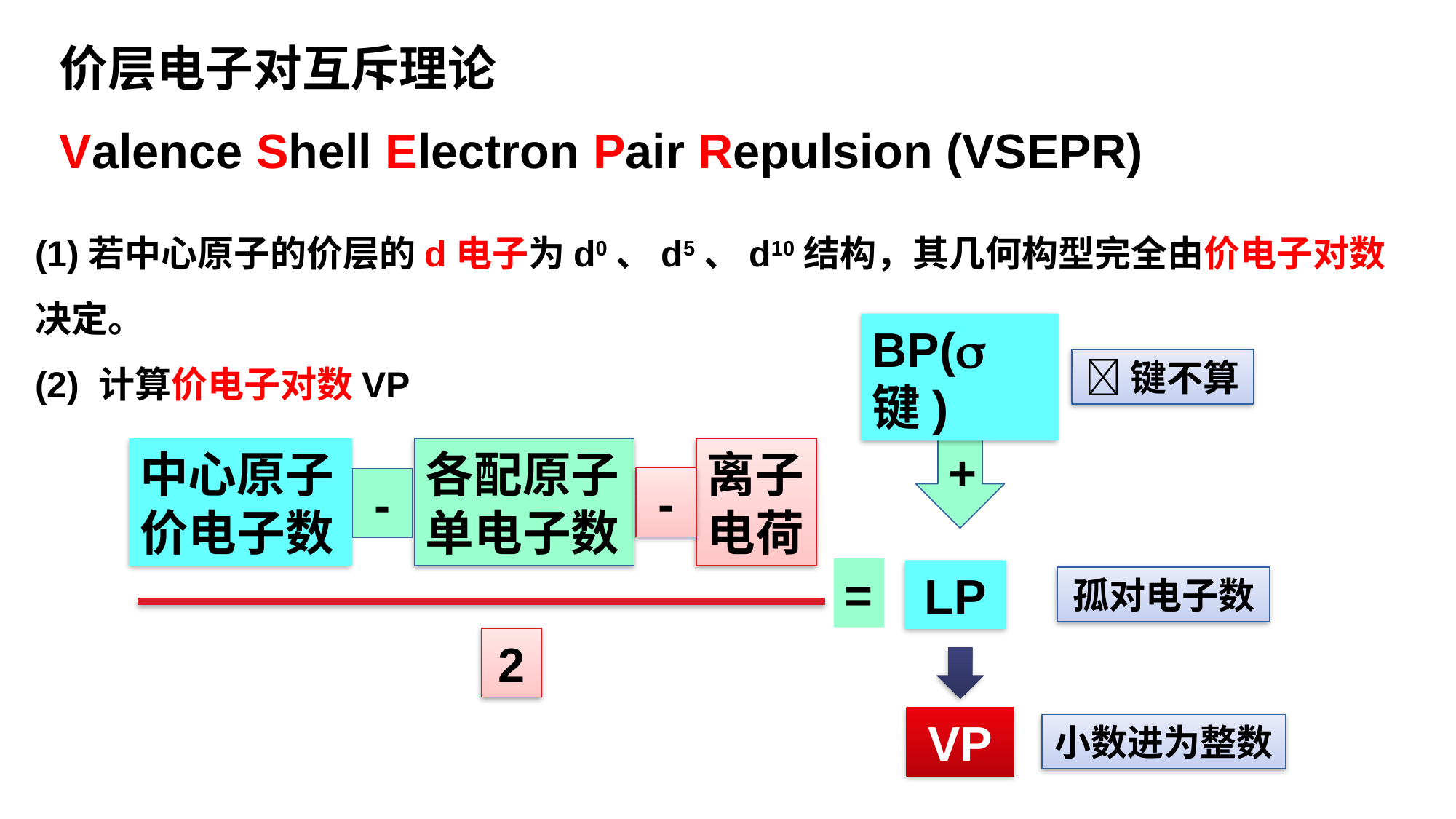

价层电子对互斥理论
Valence Shell Electron Pair Repulsion (VSEPR)
(1)若中心原子的价层的d电子为d0、d5、d10结构，其几何构型完全由价电子对数决定。
(2) 计算价电子对数VP
BP(σ键)
π键不算
+

VP
中心原子价电子数
各配原子单电子数
离子电荷
-
-
=
LP
2
孤对电子数
小数进为整数